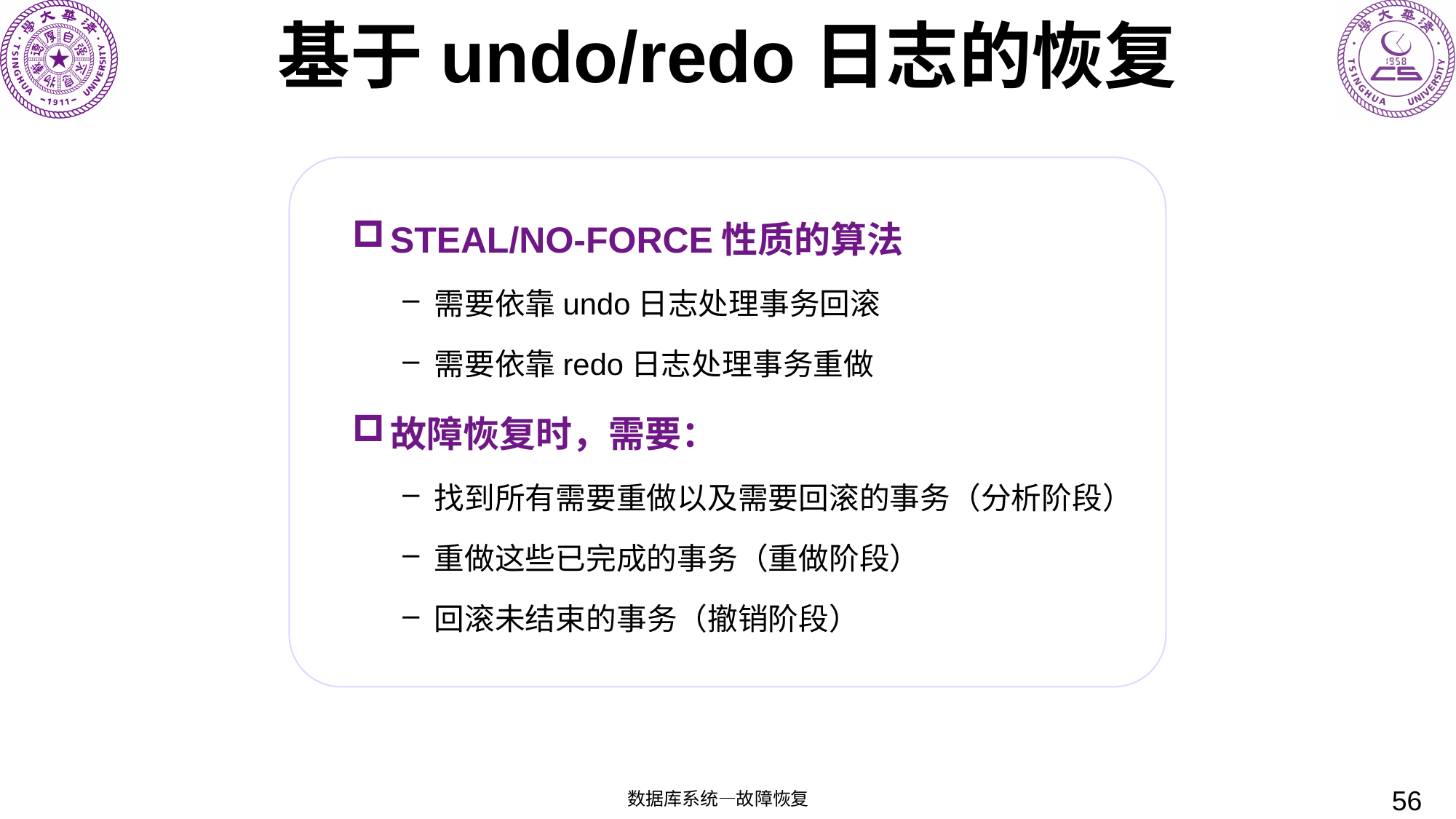

# 基于undo/redo日志的恢复

STEAL/NO-FORCE性质的算法
需要依靠undo日志处理事务回滚
需要依靠redo日志处理事务重做
故障恢复时，需要：
找到所有需要重做以及需要回滚的事务（分析阶段）
重做这些已完成的事务（重做阶段）
回滚未结束的事务（撤销阶段）

56
数据库系统—故障恢复